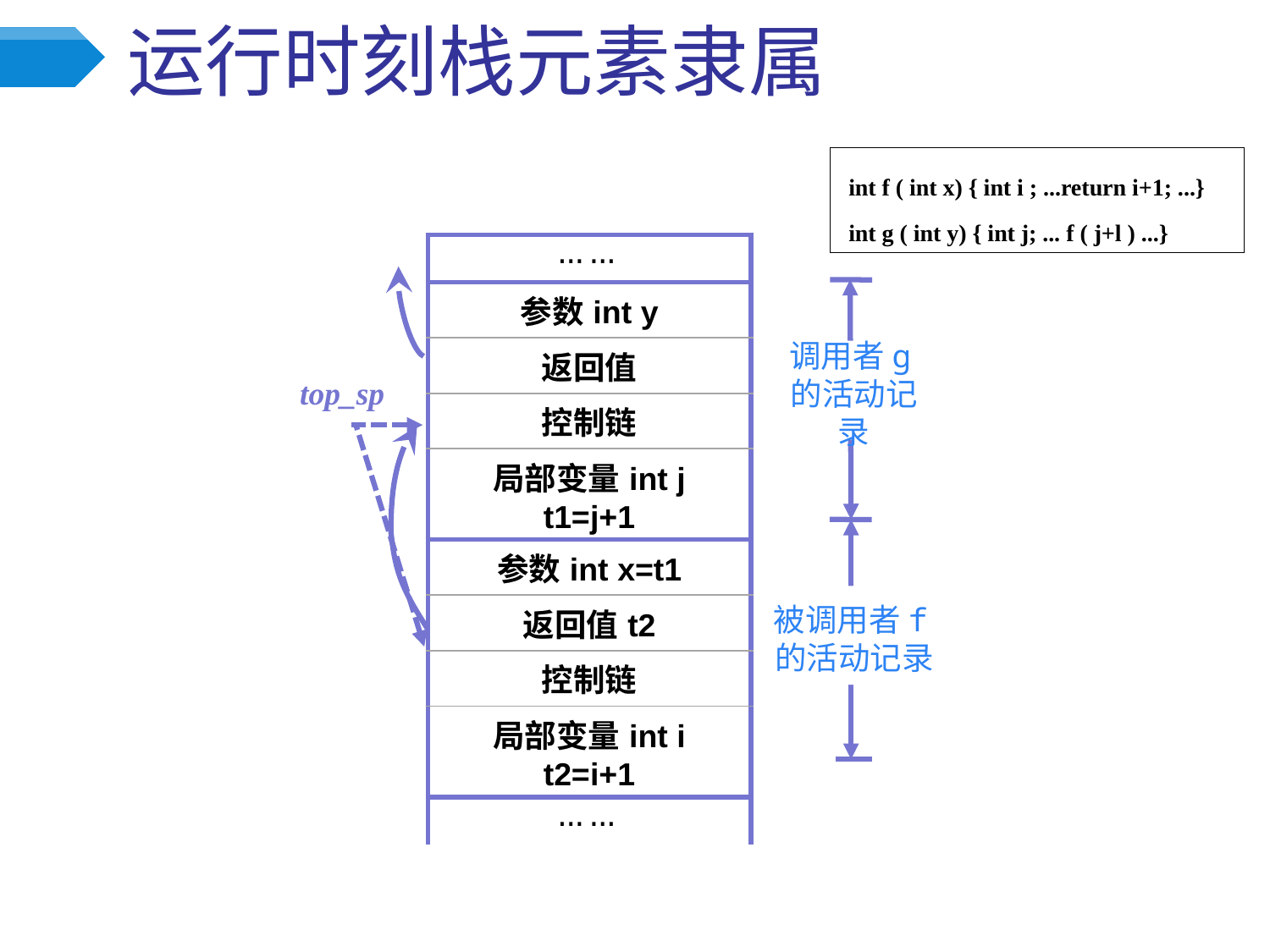

# 运行时刻栈元素隶属
 int f ( int x) { int i ; ...return i+1; ...}
 int g ( int y) { int j; ... f ( j+l ) ...}
| …… |
| --- |
| 参数int y |
| 返回值 |
| 控制链 |
| 局部变量int j t1=j+1 |
| 参数int x=t1 |
| 返回值t2 |
| 控制链 |
| 局部变量int i t2=i+1 |
| …… |

调用者g的活动记录
top_sp

被调用者f的活动记录